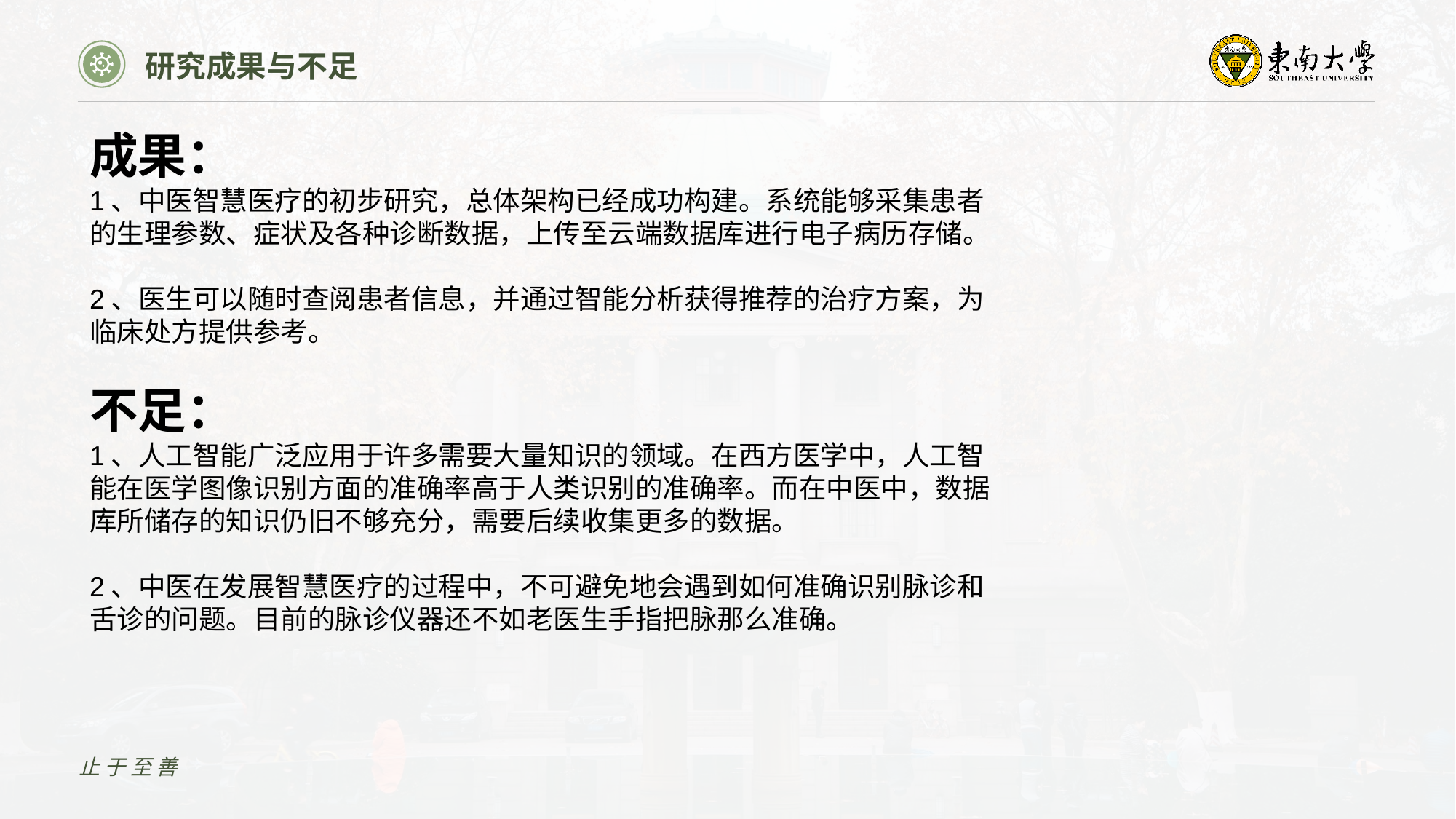

研究成果与不足
成果：
1、中医智慧医疗的初步研究，总体架构已经成功构建。系统能够采集患者的生理参数、症状及各种诊断数据，上传至云端数据库进行电子病历存储。

2、医生可以随时查阅患者信息，并通过智能分析获得推荐的治疗方案，为临床处方提供参考。

不足：
1、人工智能广泛应用于许多需要大量知识的领域。在西方医学中，人工智能在医学图像识别方面的准确率高于人类识别的准确率。而在中医中，数据库所储存的知识仍旧不够充分，需要后续收集更多的数据。

2、中医在发展智慧医疗的过程中，不可避免地会遇到如何准确识别脉诊和舌诊的问题。目前的脉诊仪器还不如老医生手指把脉那么准确。
止于至善